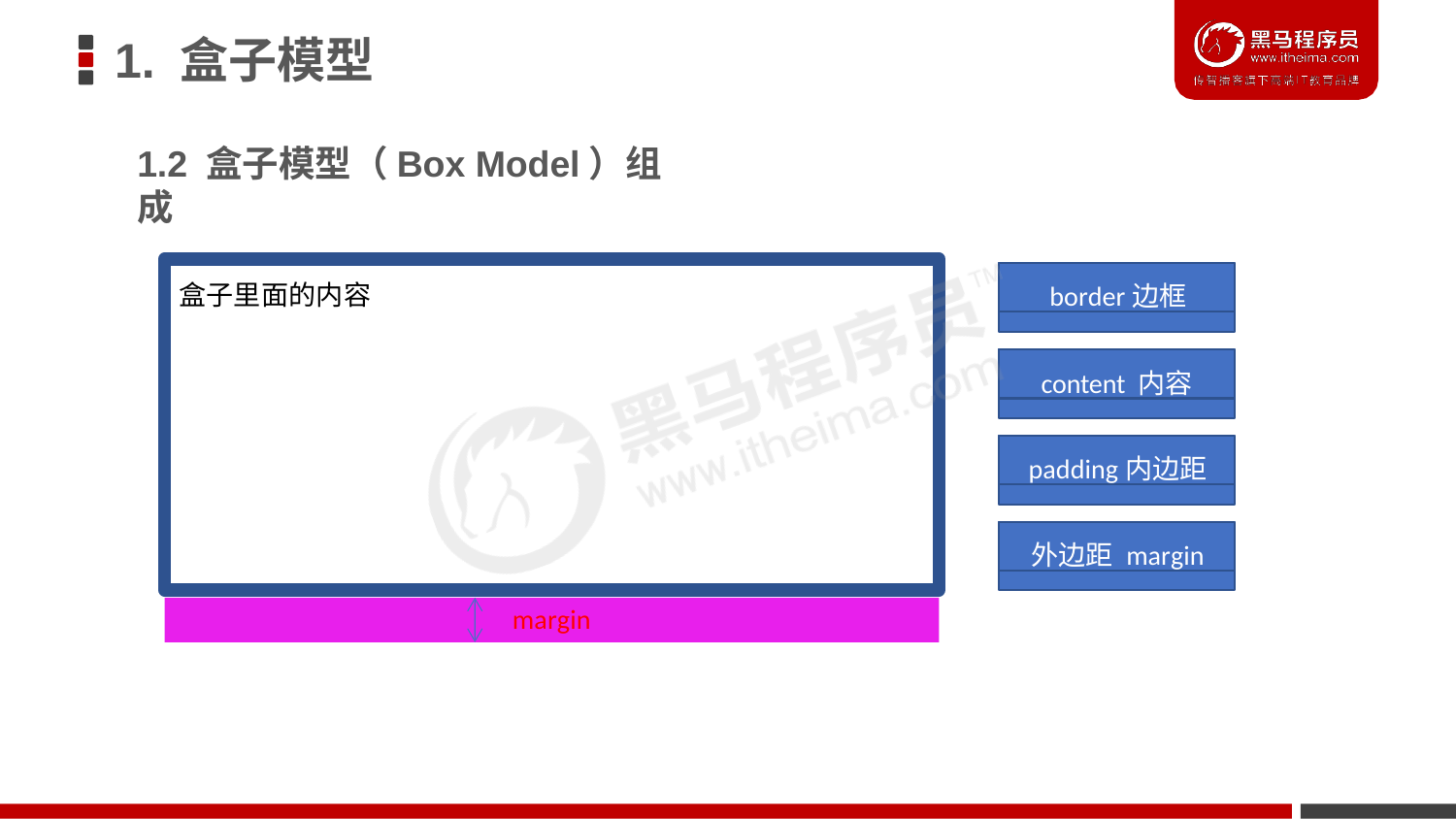

# 1. 盒子模型
1.2 盒子模型（Box Model）组成

border边框
盒子里面的内容

content 内容

padding内边距

外边距 margin

margin